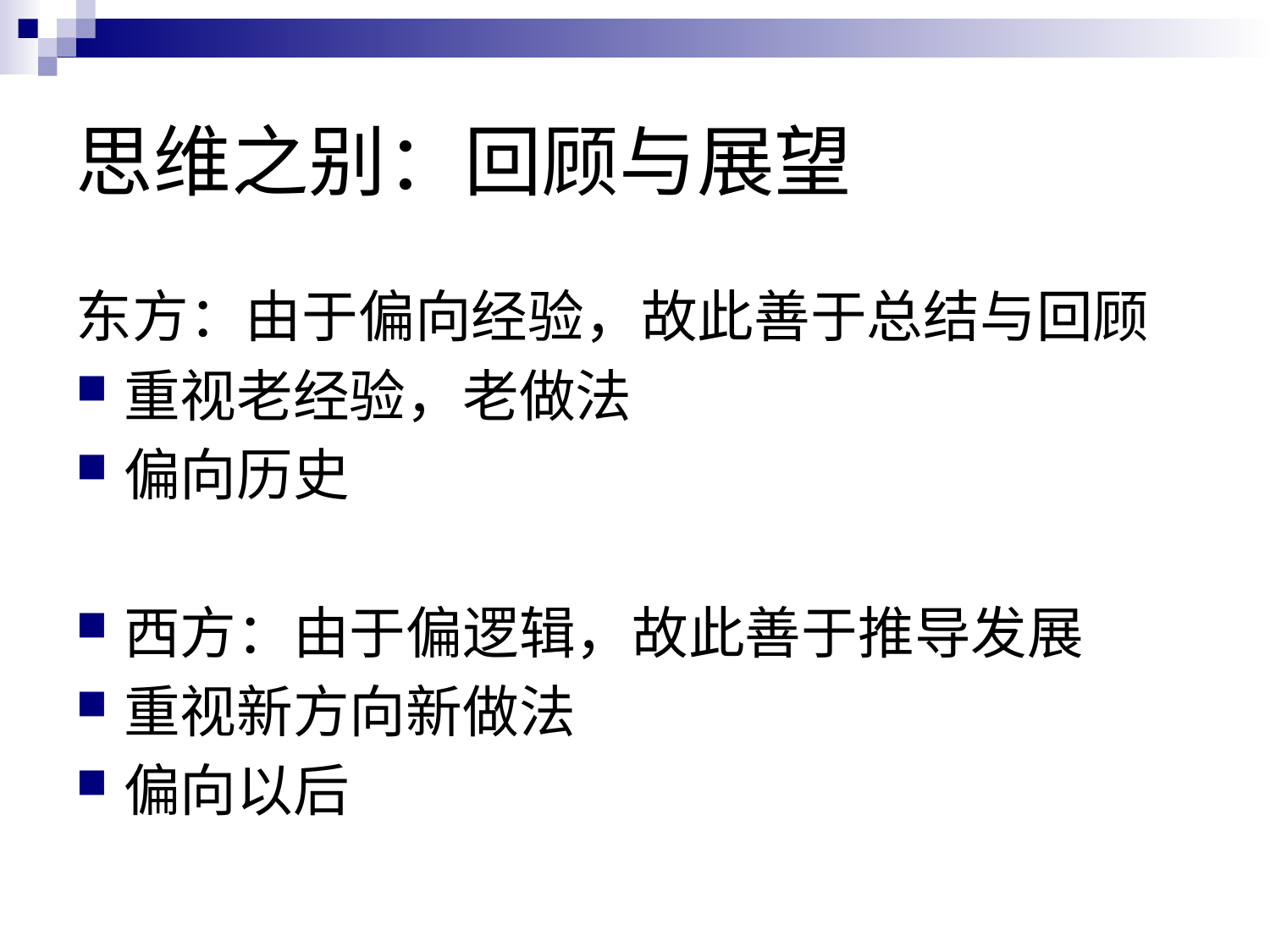

# 思维之别：回顾与展望
东方：由于偏向经验，故此善于总结与回顾
重视老经验，老做法
偏向历史

西方：由于偏逻辑，故此善于推导发展
重视新方向新做法
偏向以后